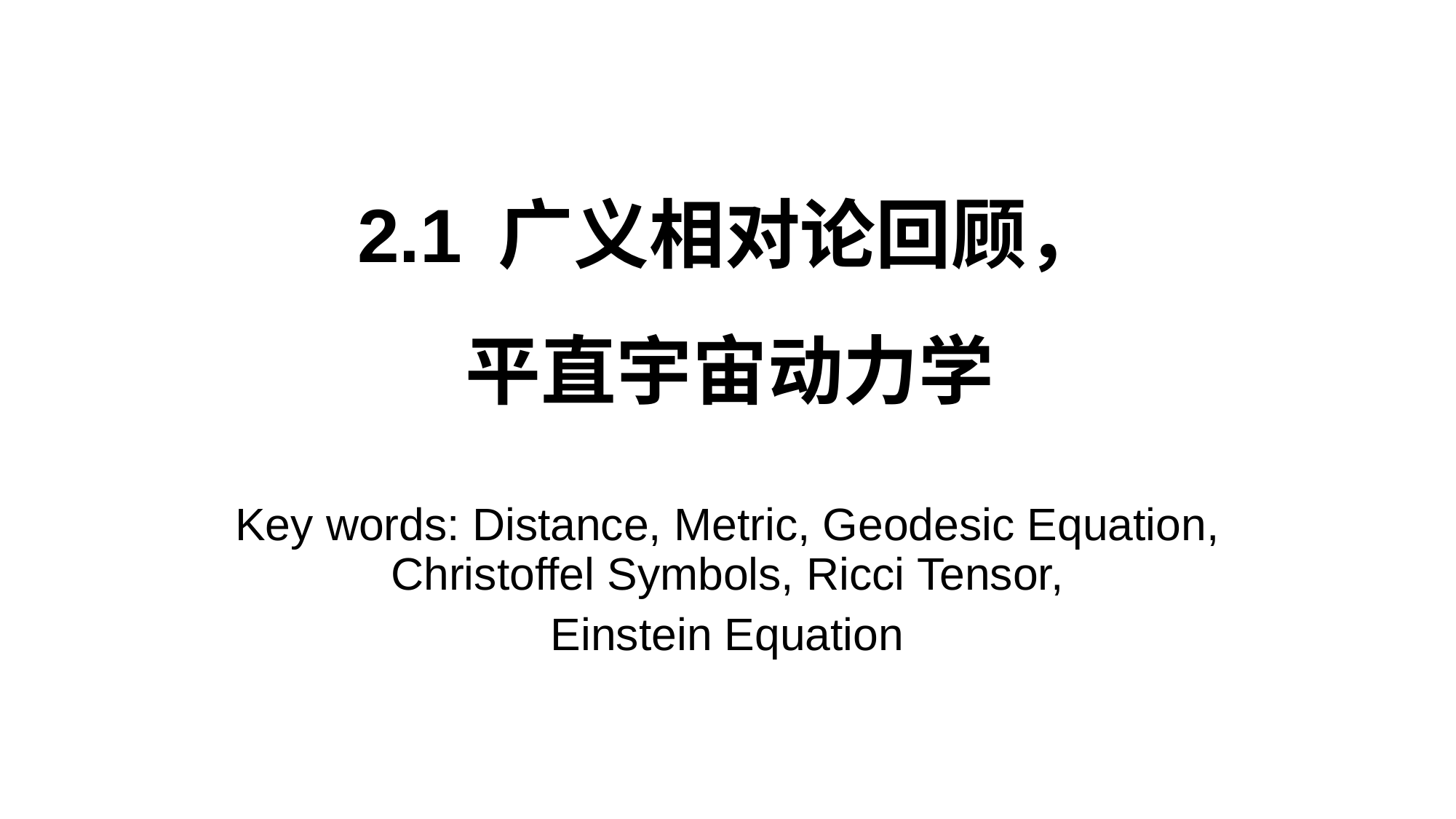

# 2.1 广义相对论回顾， 平直宇宙动力学

Key words: Distance, Metric, Geodesic Equation, Christoffel Symbols, Ricci Tensor,
Einstein Equation